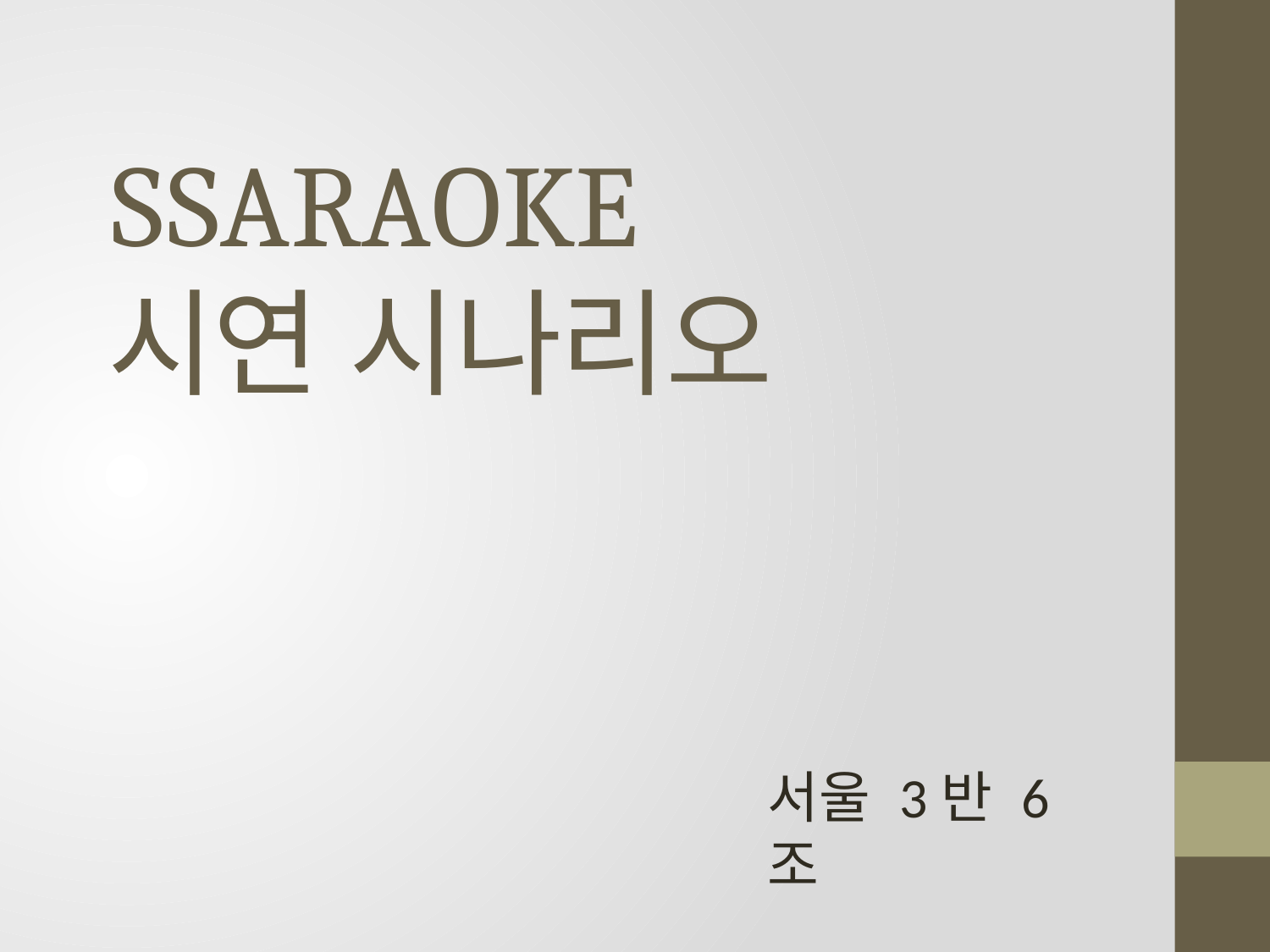

# SSARAOKE 시연 시나리오
서울 3반 6조